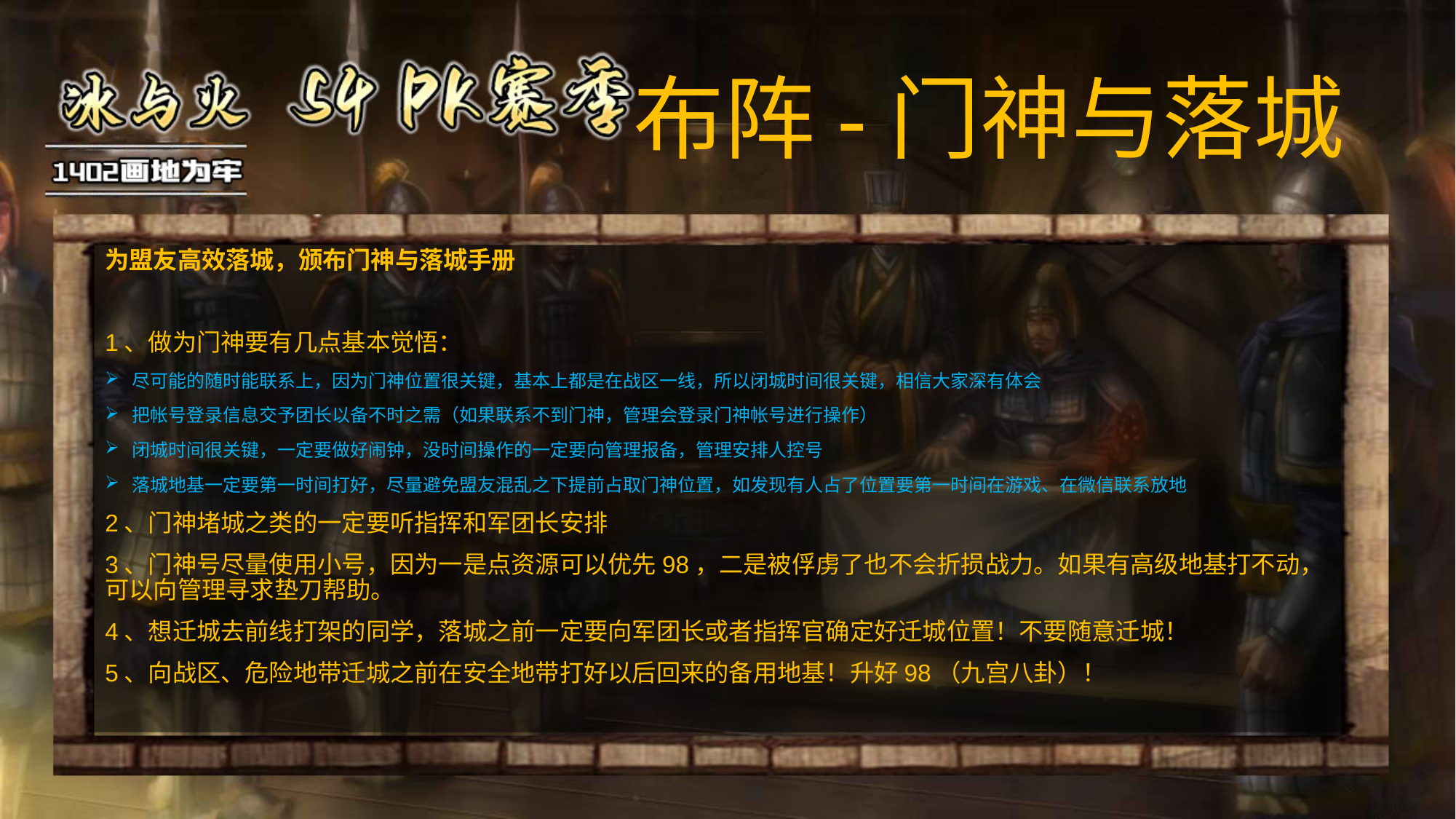

# 布阵-门神与落城
为盟友高效落城，颁布门神与落城手册

1、做为门神要有几点基本觉悟：
尽可能的随时能联系上，因为门神位置很关键，基本上都是在战区一线，所以闭城时间很关键，相信大家深有体会
把帐号登录信息交予团长以备不时之需（如果联系不到门神，管理会登录门神帐号进行操作）
闭城时间很关键，一定要做好闹钟，没时间操作的一定要向管理报备，管理安排人控号
落城地基一定要第一时间打好，尽量避免盟友混乱之下提前占取门神位置，如发现有人占了位置要第一时间在游戏、在微信联系放地
2、门神堵城之类的一定要听指挥和军团长安排
3、门神号尽量使用小号，因为一是点资源可以优先98，二是被俘虏了也不会折损战力。如果有高级地基打不动，可以向管理寻求垫刀帮助。
4、想迁城去前线打架的同学，落城之前一定要向军团长或者指挥官确定好迁城位置！不要随意迁城！
5、向战区、危险地带迁城之前在安全地带打好以后回来的备用地基！升好98（九宫八卦）！